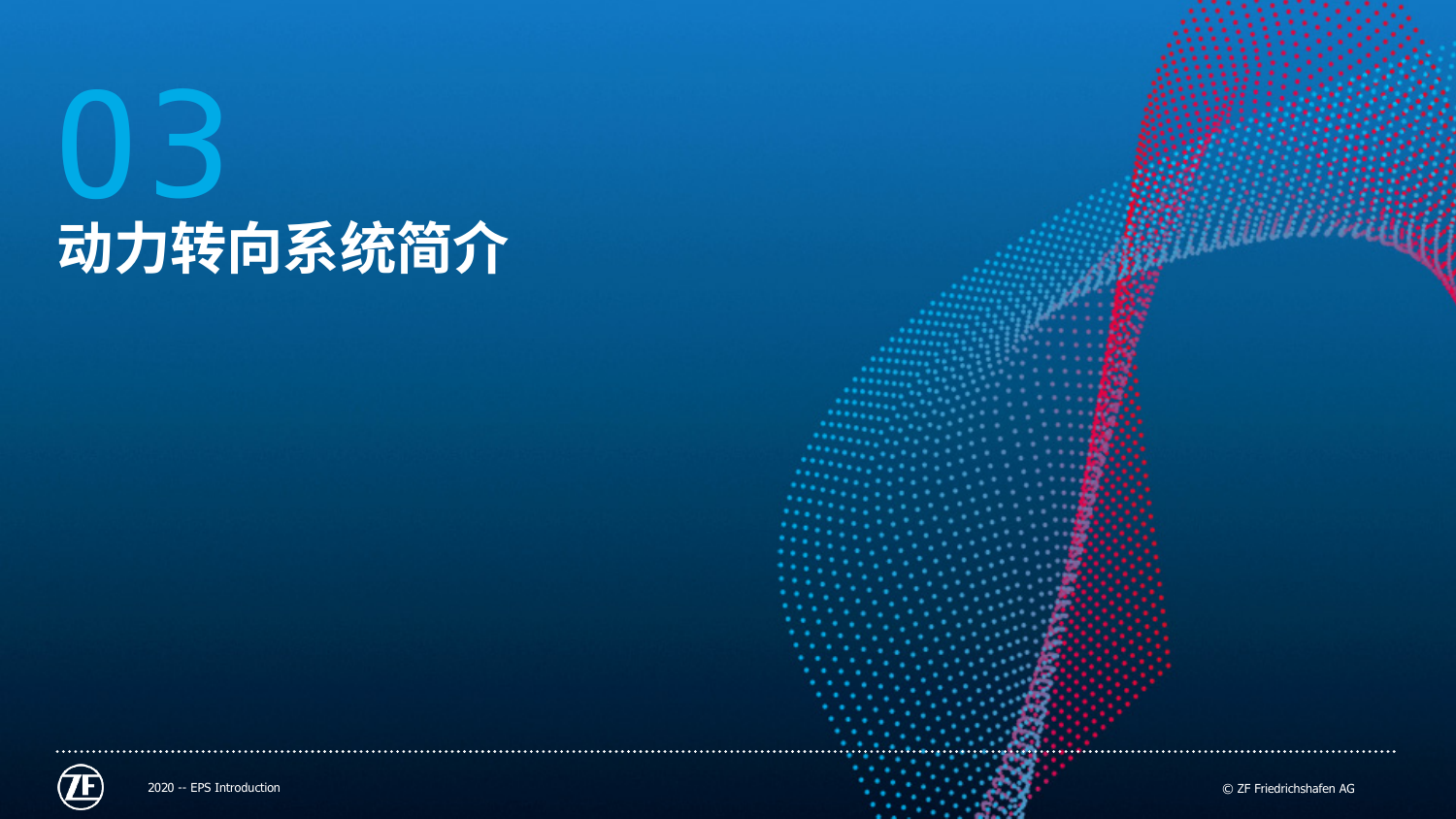

03
动力转向系统简介
9.

10.

11.

12.

2020 -- EPS Introduction